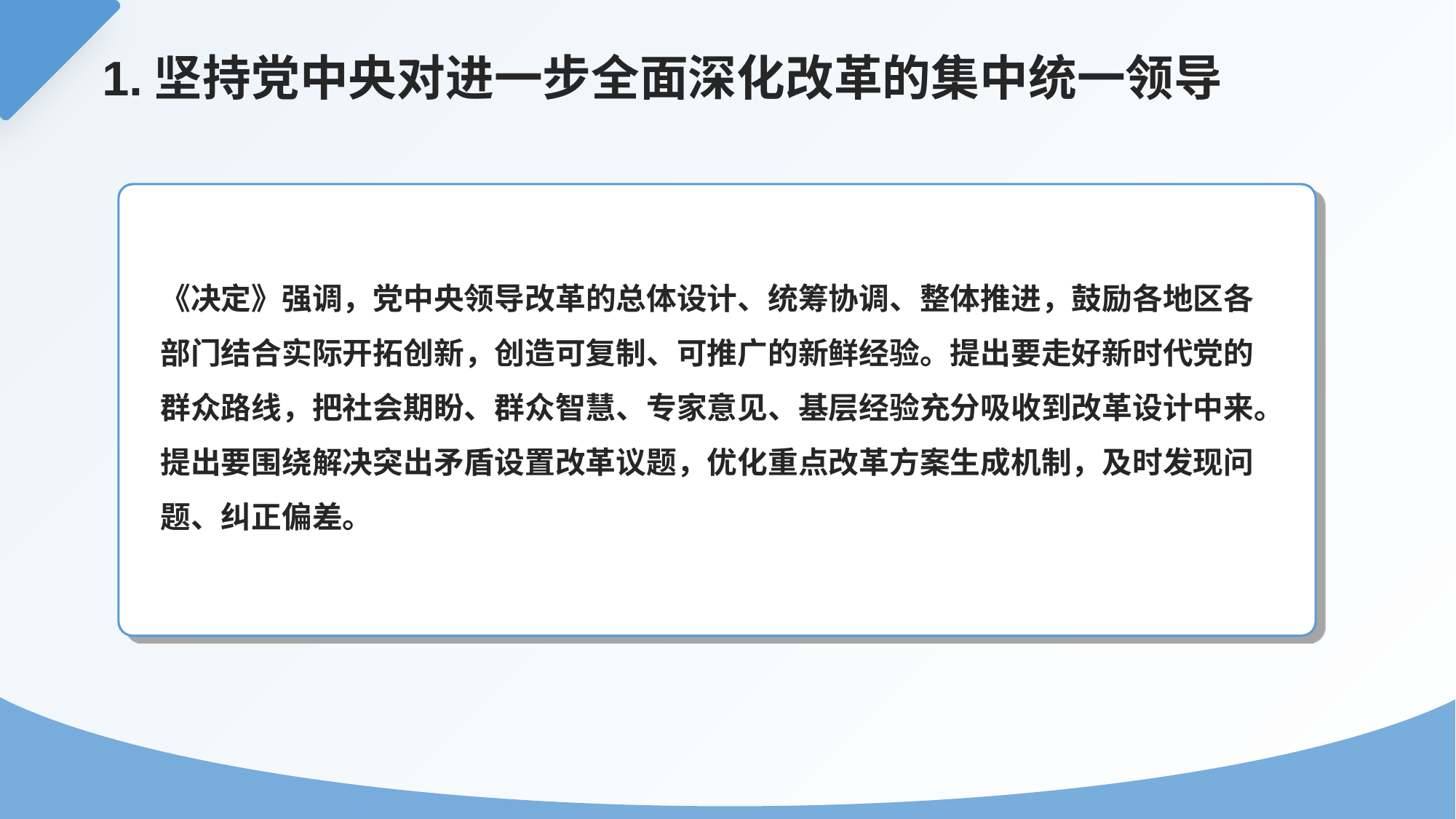

1.坚持党中央对进一步全面深化改革的集中统一领导

01
02
《决定》强调，党中央领导改革的总体设计、统筹协调、整体推进，鼓励各地区各部门结合实际开拓创新，创造可复制、可推广的新鲜经验。提出要走好新时代党的群众路线，把社会期盼、群众智慧、专家意见、基层经验充分吸收到改革设计中来。提出要围绕解决突出矛盾设置改革议题，优化重点改革方案生成机制，及时发现问题、纠正偏差。